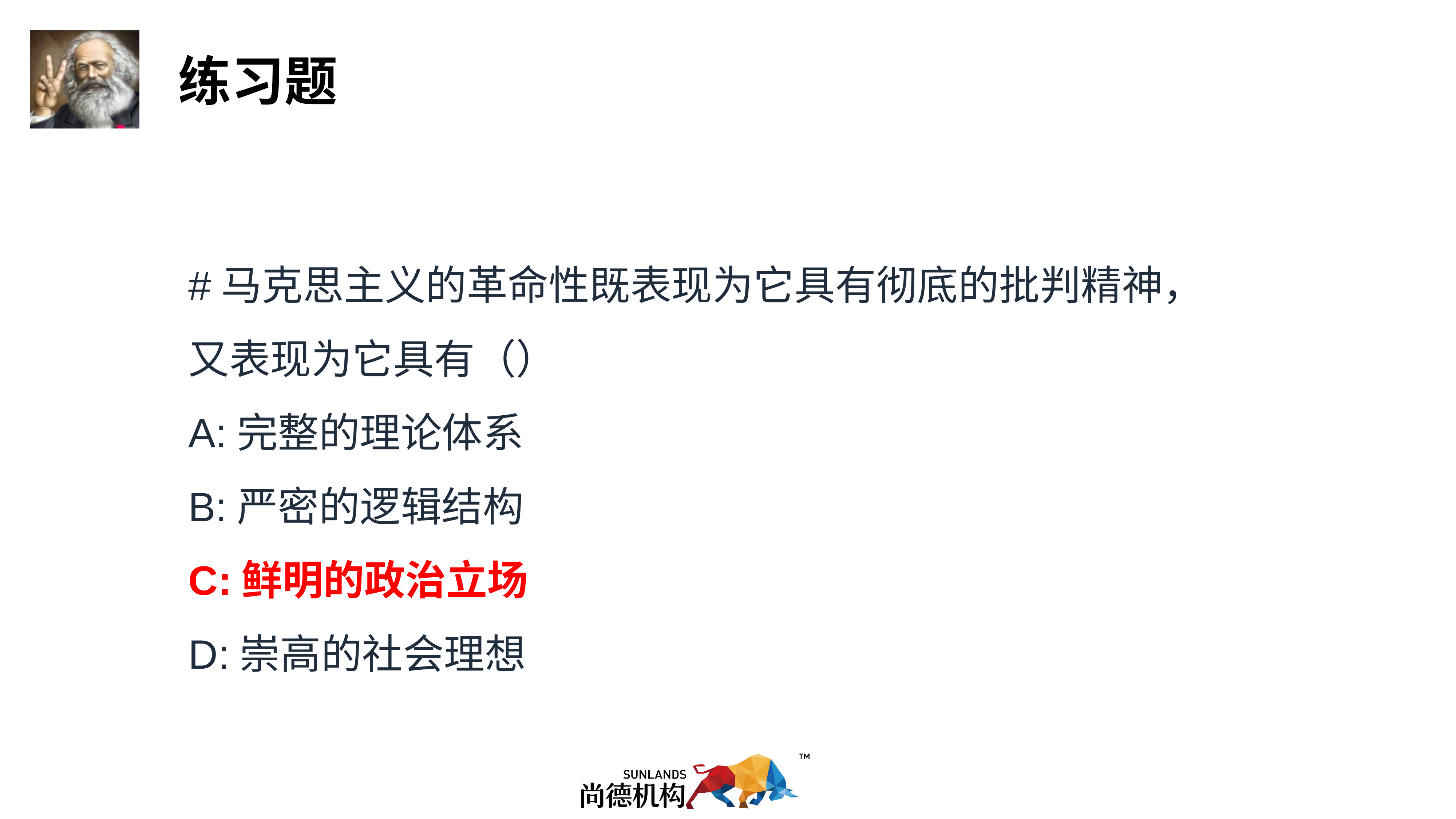

#马克思主义的革命性既表现为它具有彻底的批判精神，又表现为它具有（）
A:完整的理论体系
B:严密的逻辑结构
C:鲜明的政治立场
D:崇高的社会理想